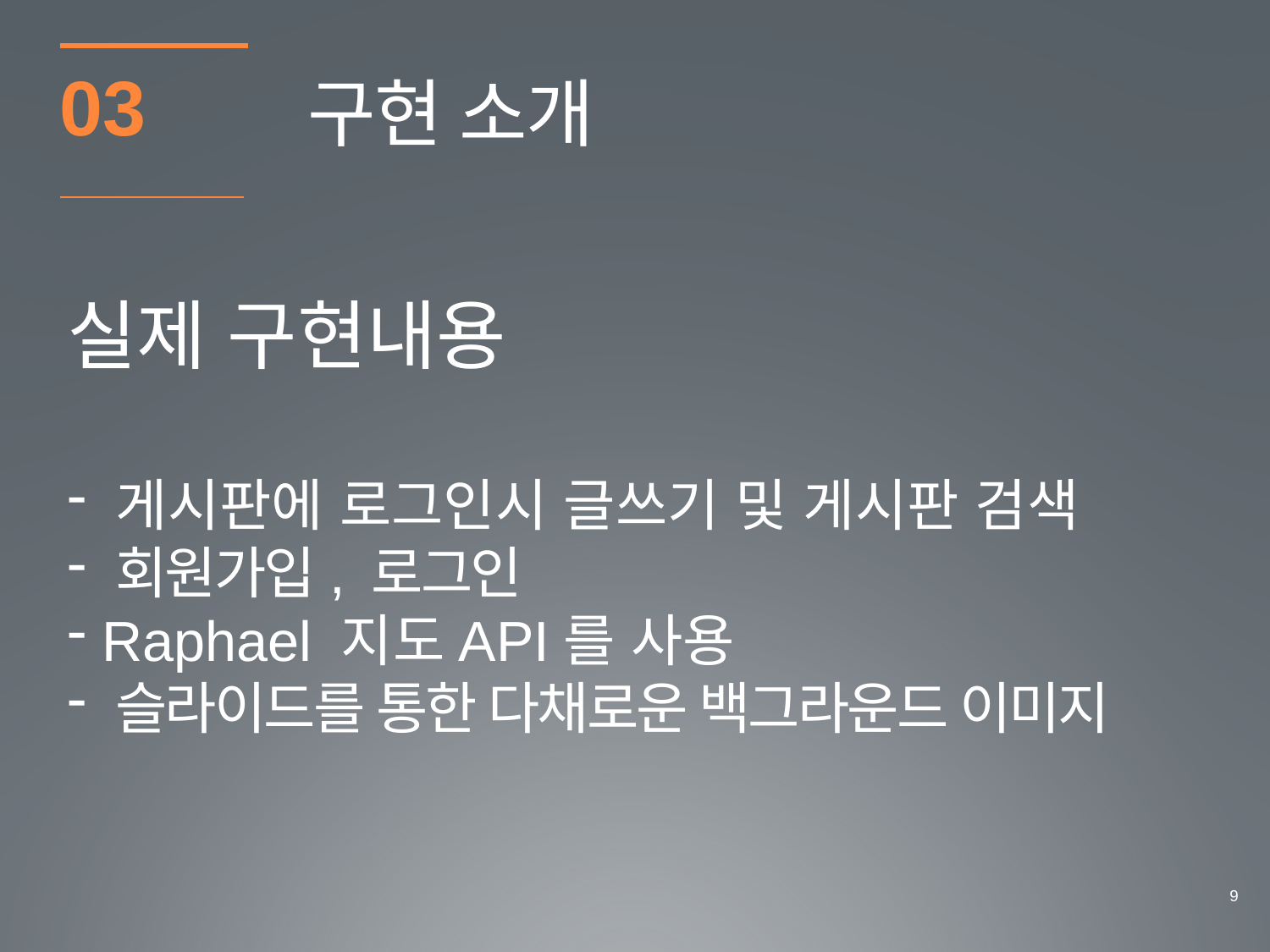

03
구현 소개
실제 구현내용

 게시판에 로그인시 글쓰기 및 게시판 검색
 회원가입, 로그인
 Raphael 지도API를 사용
 슬라이드를 통한 다채로운 백그라운드 이미지